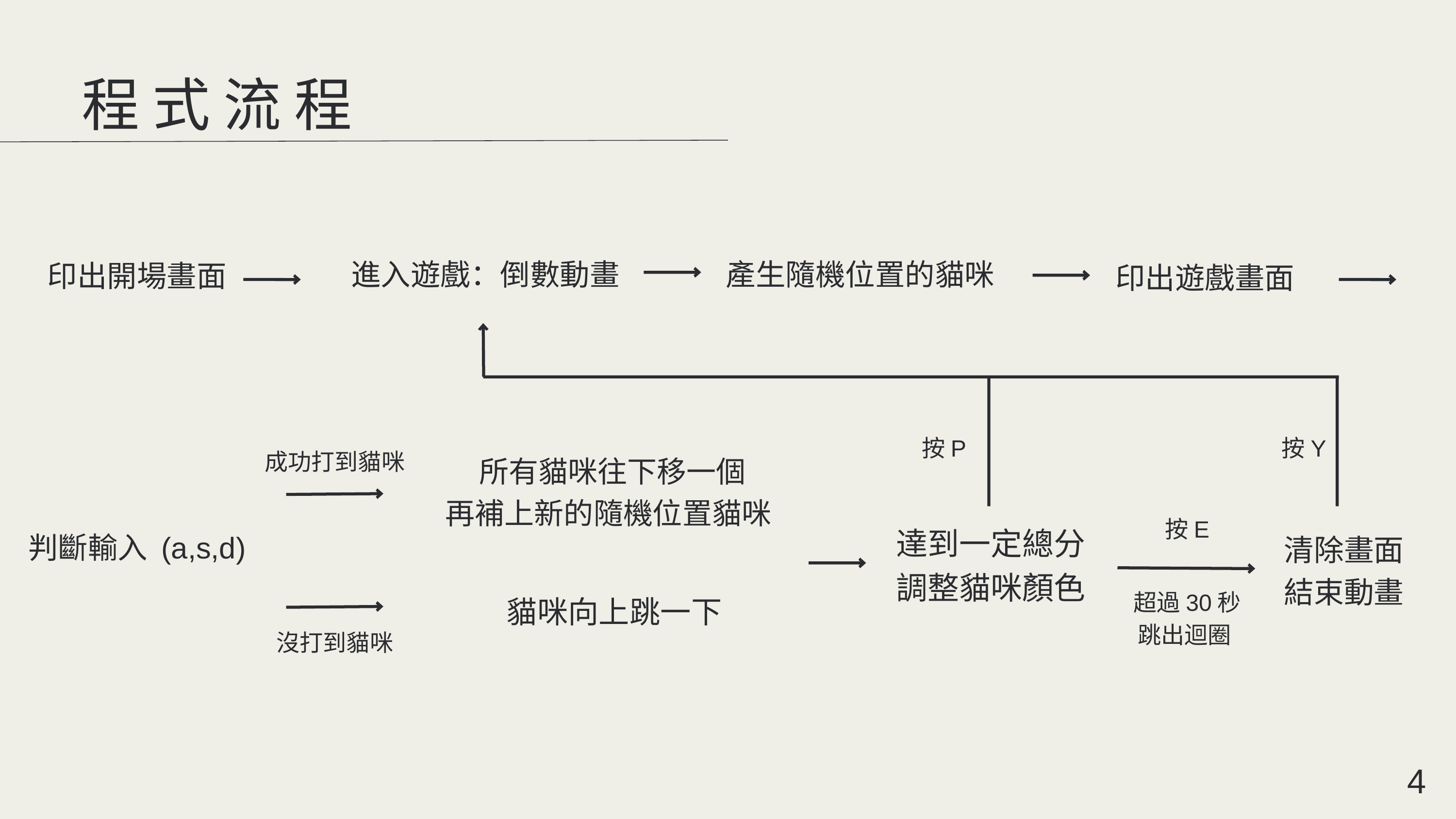

程式流程

進入遊戲：倒數動畫
產生隨機位置的貓咪
印出開場畫面

印出遊戲畫面

按P
按Y
成功打到貓咪
    所有貓咪往下移一個
再補上新的隨機位置貓咪

按E
達到一定總分
調整貓咪顏色
判斷輸入 (a,s,d)
清除畫面
結束動畫

超過30秒
跳出迴圈
 貓咪向上跳一下

沒打到貓咪
4